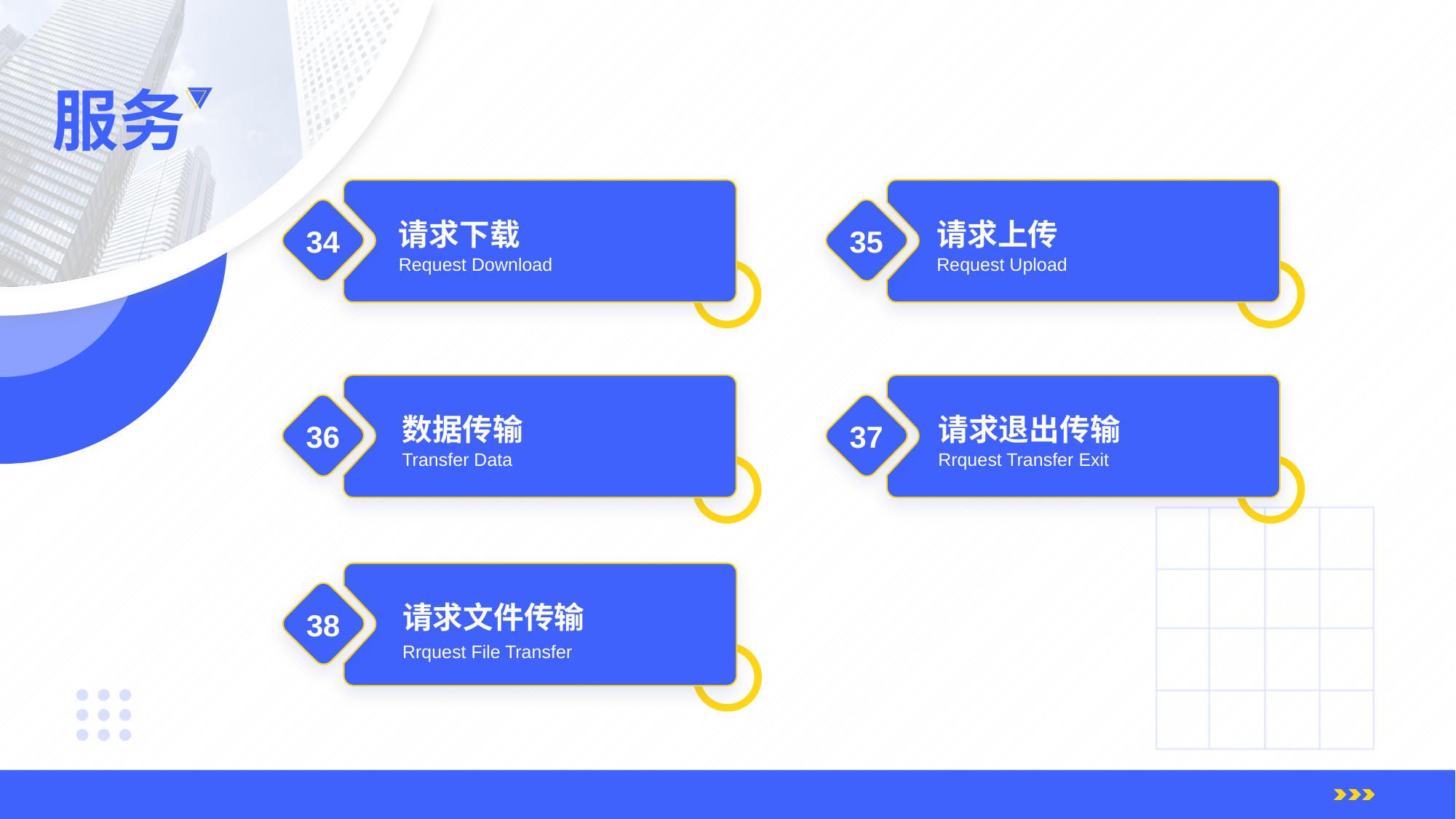

服务

请求下载
34
Request Download

请求上传
35
Request Upload

数据传输
36
Transfer Data

请求退出传输

37
Rrquest Transfer Exit

请求文件传输
38
Rrquest File Transfer